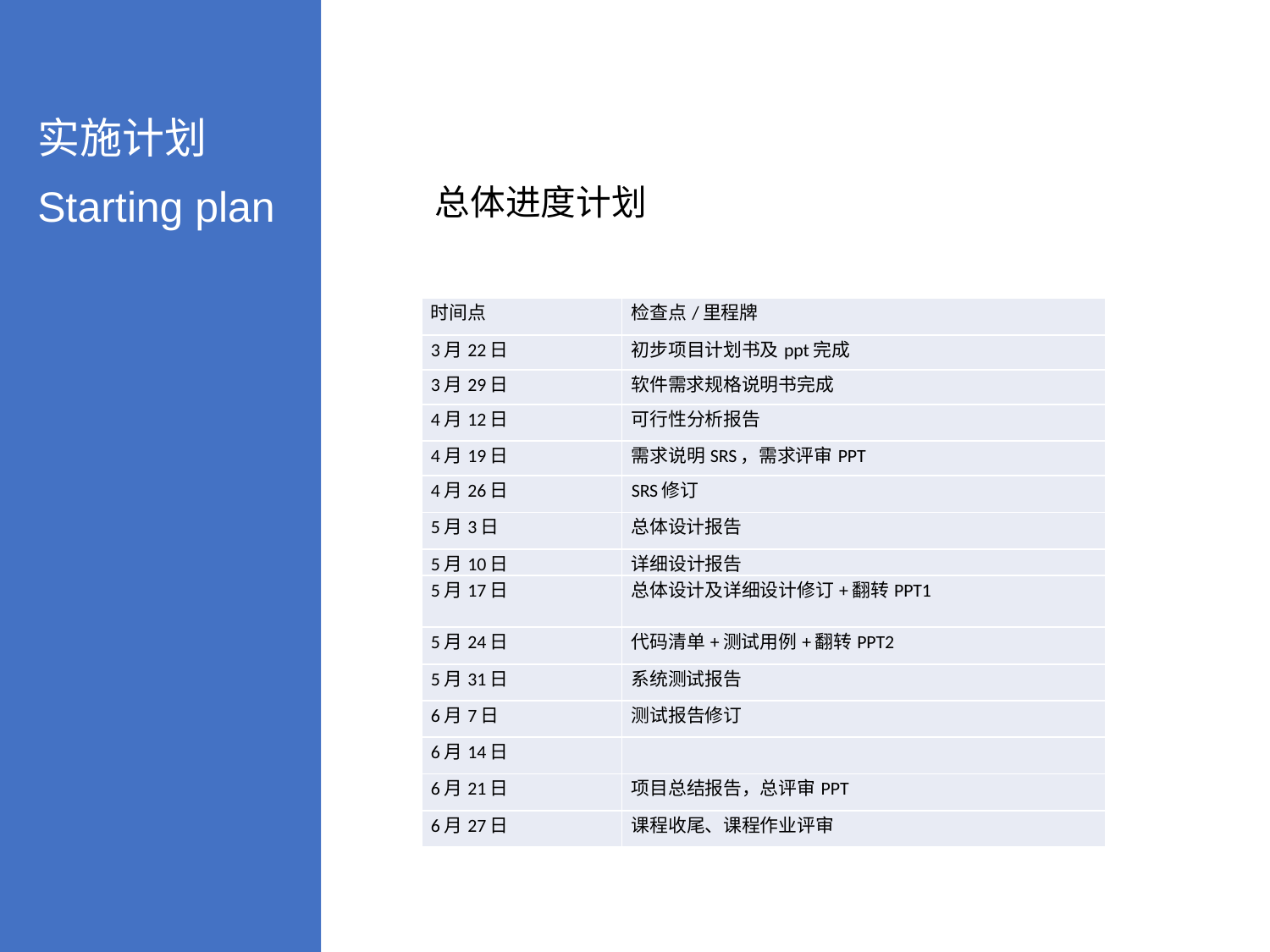

实施计划
Starting plan
总体进度计划

| 时间点 | 检查点/里程牌 |
| --- | --- |
| 3月22日 | 初步项目计划书及ppt完成 |
| 3月29日 | 软件需求规格说明书完成 |
| 4月12日 | 可行性分析报告 |
| 4月19日 | 需求说明SRS，需求评审PPT |
| 4月26日 | SRS修订 |
| 5月3日 | 总体设计报告 |
| 5月10日 | 详细设计报告 |
| 5月17日 | 总体设计及详细设计修订+翻转PPT1 |
| 5月24日 | 代码清单+测试用例+翻转PPT2 |
| 5月31日 | 系统测试报告 |
| 6月7日 | 测试报告修订 |
| 6月14日 |  |
| 6月21日 | 项目总结报告，总评审PPT |
| 6月27日 | 课程收尾、课程作业评审 |